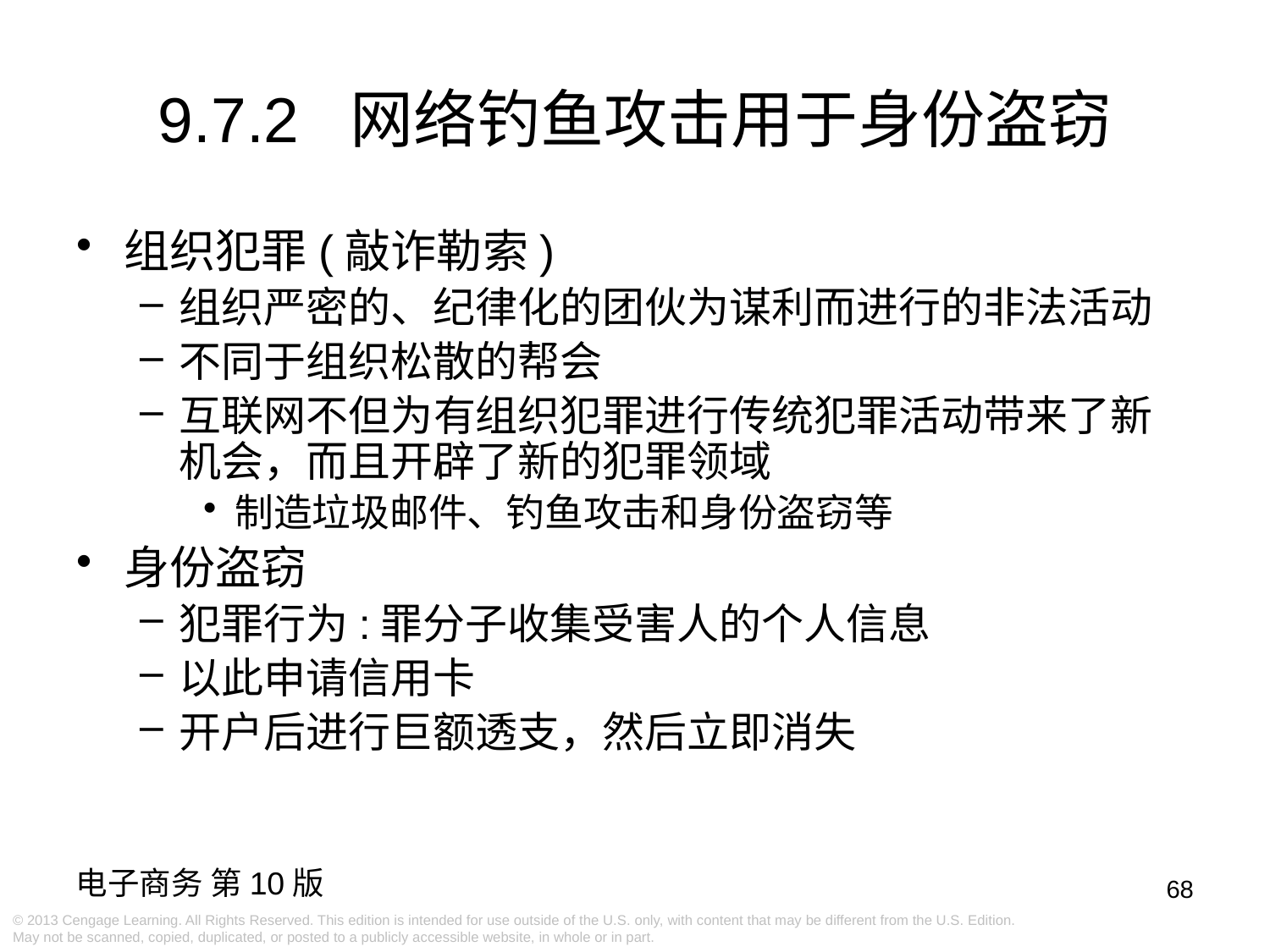

9.7.2  网络钓鱼攻击用于身份盗窃
组织犯罪(敲诈勒索)
组织严密的、纪律化的团伙为谋利而进行的非法活动
不同于组织松散的帮会
互联网不但为有组织犯罪进行传统犯罪活动带来了新机会，而且开辟了新的犯罪领域
制造垃圾邮件、钓鱼攻击和身份盗窃等
身份盗窃
犯罪行为:罪分子收集受害人的个人信息
以此申请信用卡
开户后进行巨额透支，然后立即消失
68